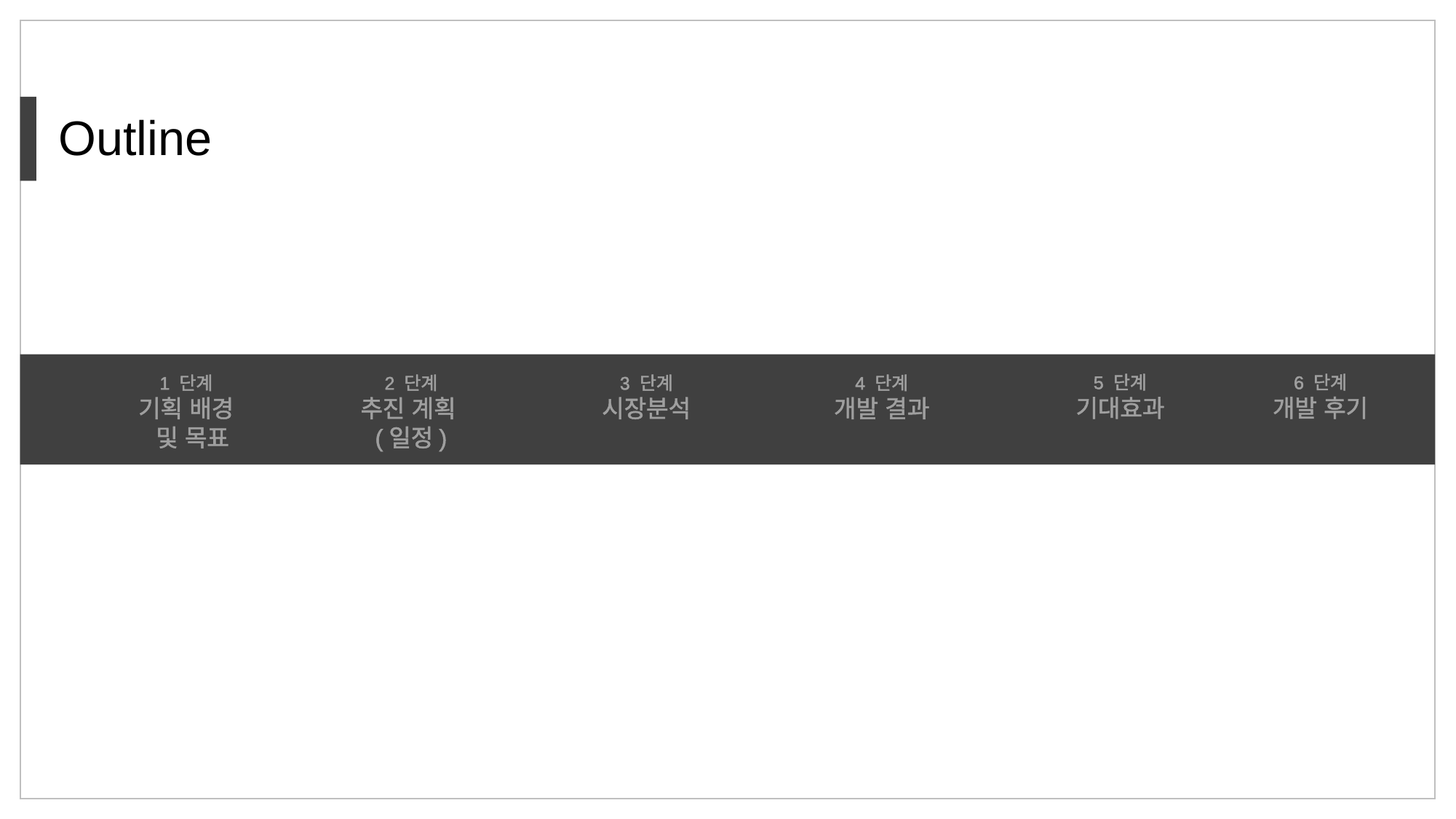

Outline

5 단계
기대효과
1 단계
기획 배경
 및 목표
2 단계
추진 계획(일정)
3 단계
시장분석
4 단계
개발 결과
6 단계
개발 후기